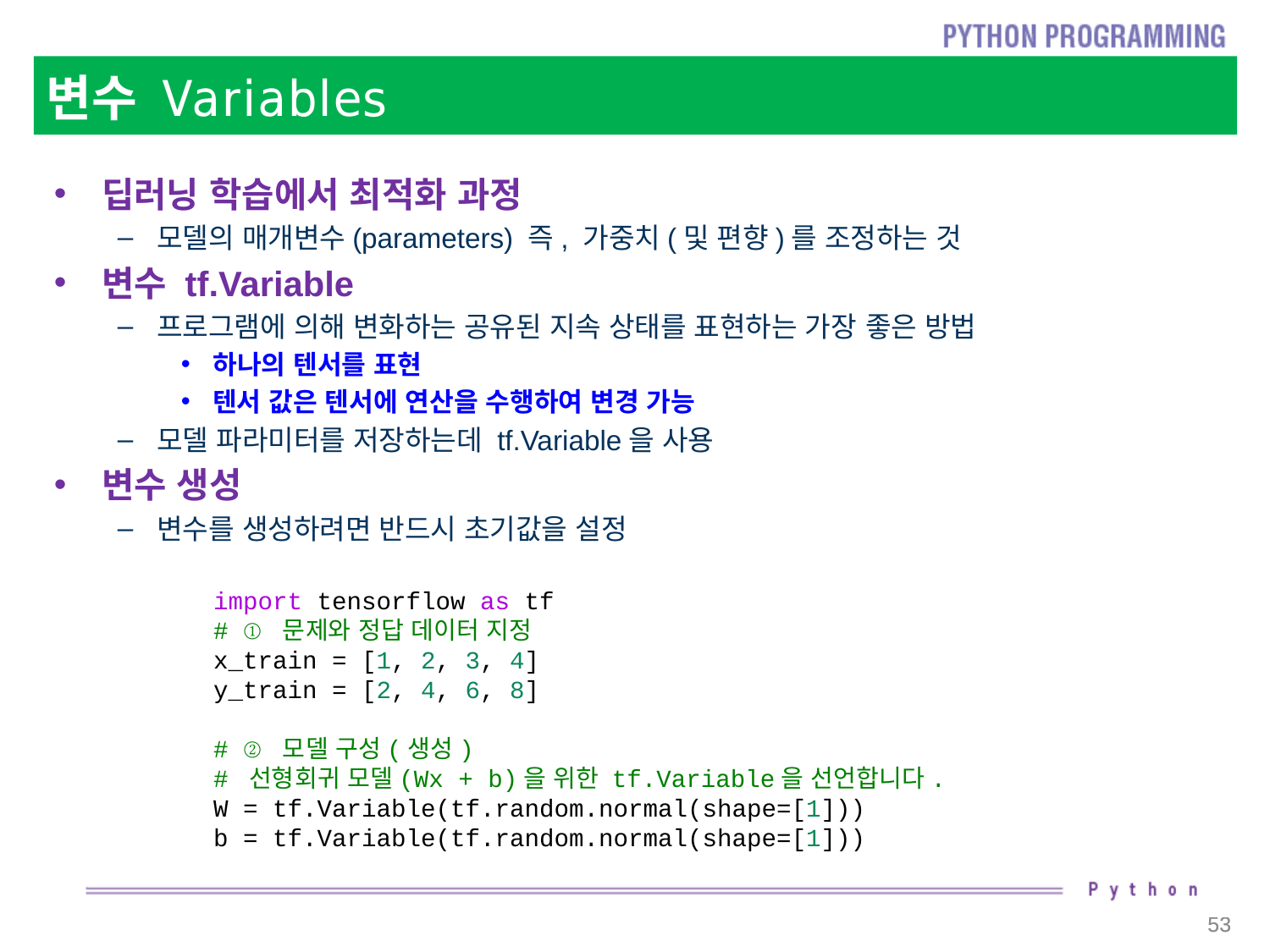

# 변수 Variables
딥러닝 학습에서 최적화 과정
모델의 매개변수(parameters) 즉, 가중치(및 편향)를 조정하는 것
변수 tf.Variable
프로그램에 의해 변화하는 공유된 지속 상태를 표현하는 가장 좋은 방법
하나의 텐서를 표현
텐서 값은 텐서에 연산을 수행하여 변경 가능
모델 파라미터를 저장하는데 tf.Variable을 사용
변수 생성
변수를 생성하려면 반드시 초기값을 설정

import tensorflow as tf
# ① 문제와 정답 데이터 지정
x_train = [1, 2, 3, 4]
y_train = [2, 4, 6, 8]
# ② 모델 구성(생성)
# 선형회귀 모델(Wx + b)을 위한 tf.Variable을 선언합니다.
W = tf.Variable(tf.random.normal(shape=[1]))
b = tf.Variable(tf.random.normal(shape=[1]))
53